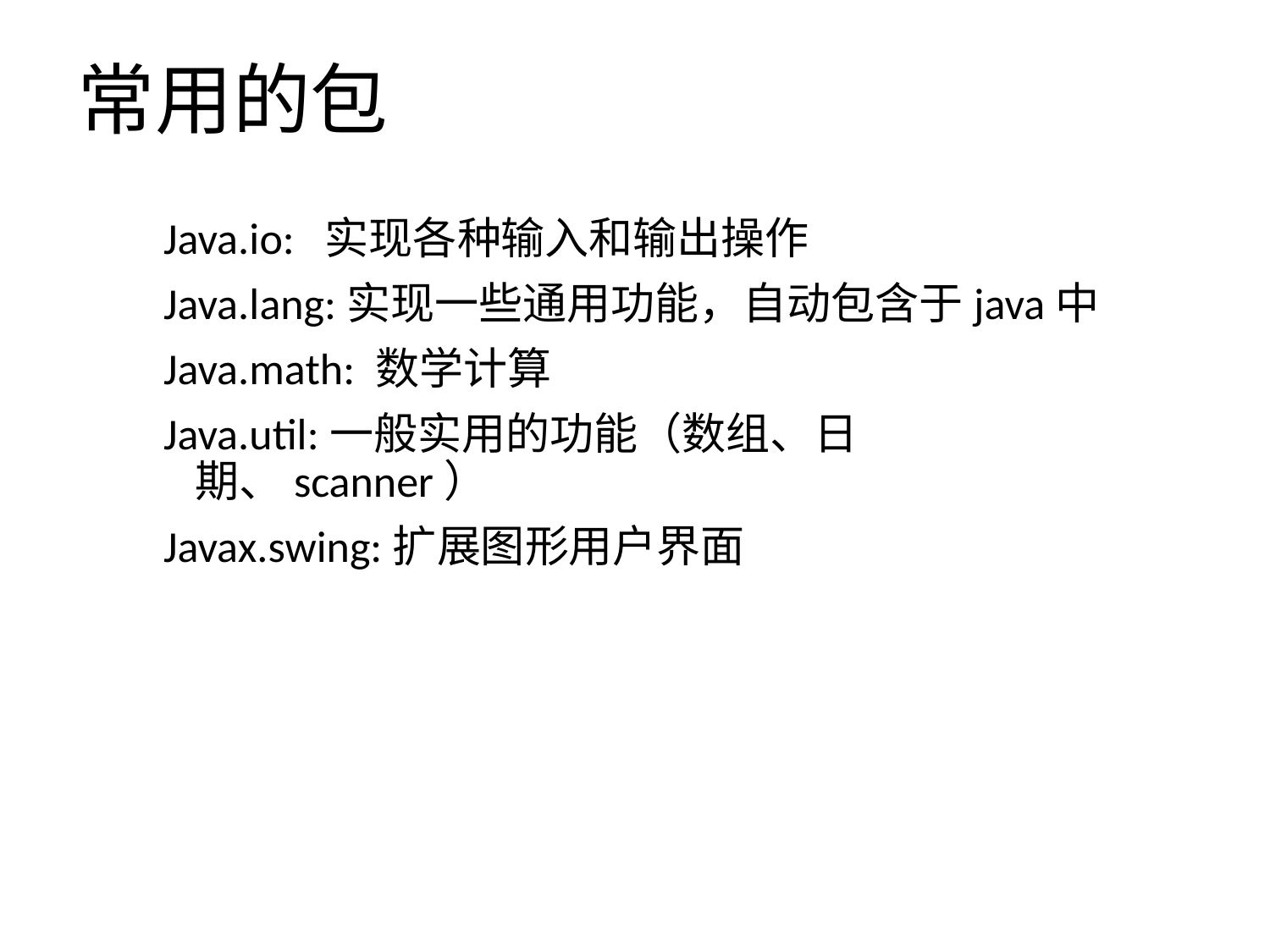

常用的包
Java.io:  实现各种输入和输出操作
Java.lang:实现一些通用功能，自动包含于java中
Java.math: 数学计算
Java.util:一般实用的功能（数组、日期、scanner）
Javax.swing:扩展图形用户界面